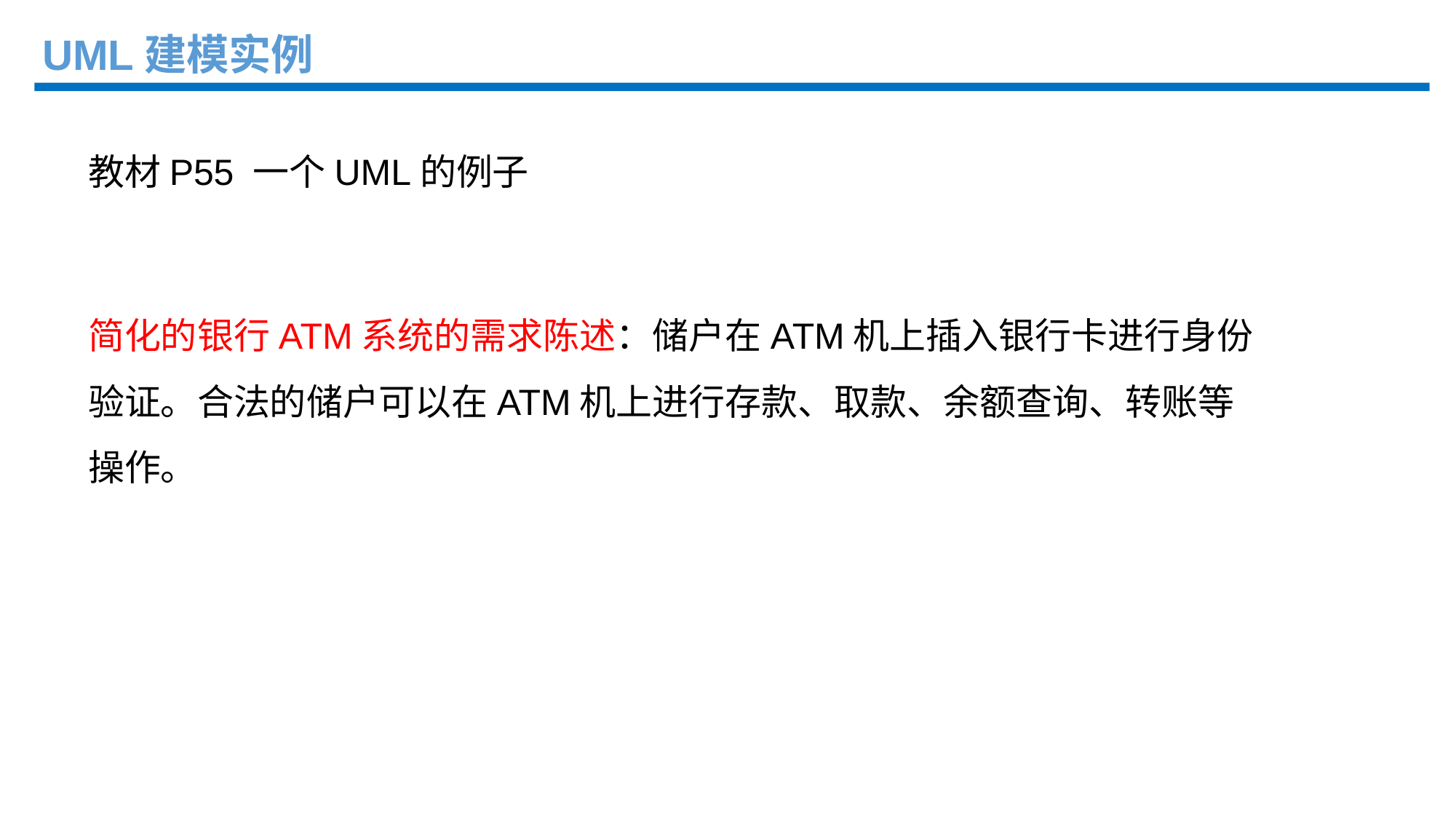

UML建模实例
教材P55 一个UML的例子
简化的银行ATM系统的需求陈述：储户在ATM机上插入银行卡进行身份验证。合法的储户可以在ATM机上进行存款、取款、余额查询、转账等操作。